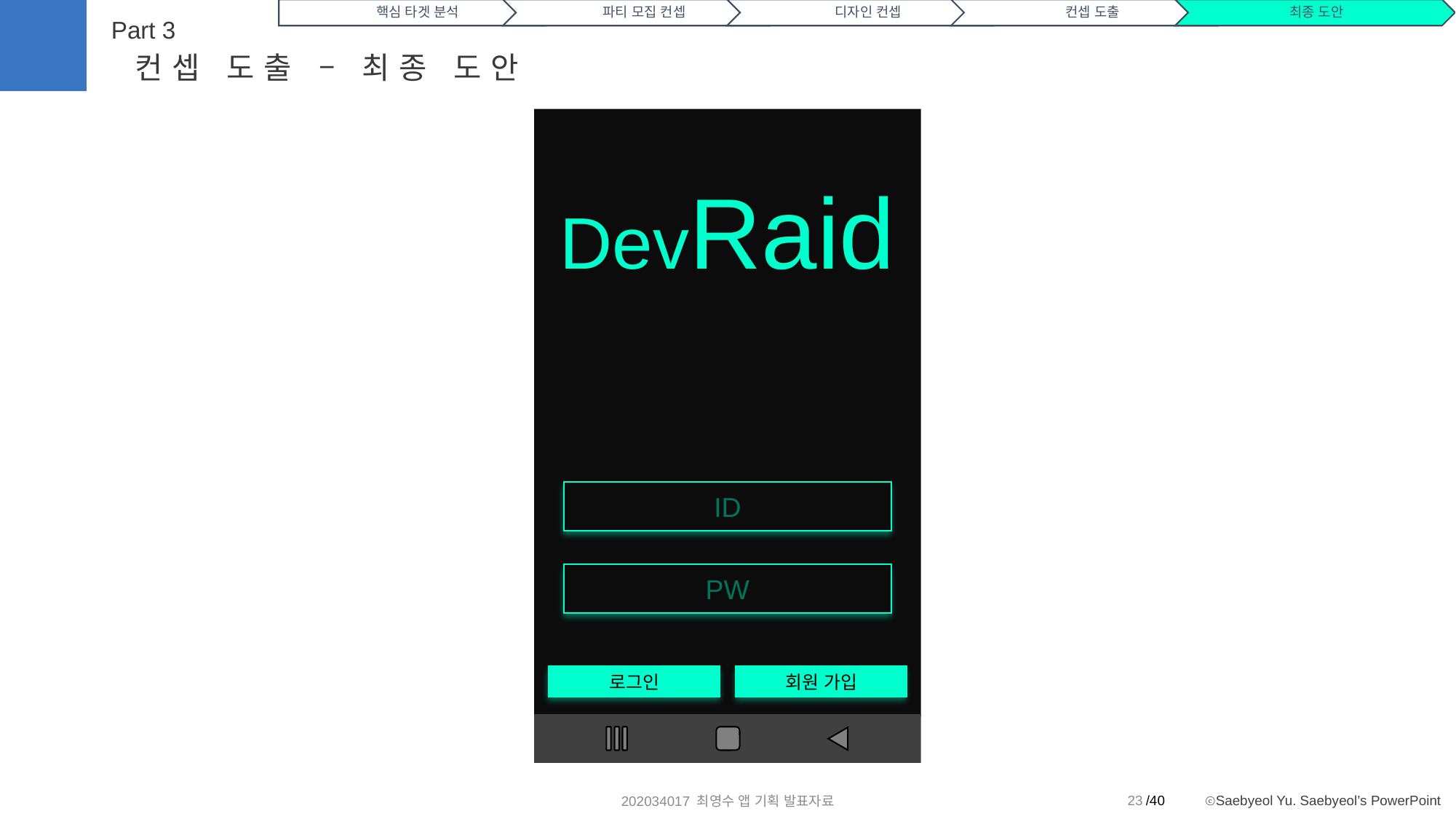

핵심 타겟 분석
파티 모집 컨셉
디자인 컨셉
컨셉 도출
최종 도안
Part 3
컨셉 도출 – 최종 도안

로그인
회원 가입

DevRaid
ID
PW
23
202034017 최영수 앱 기획 발표자료